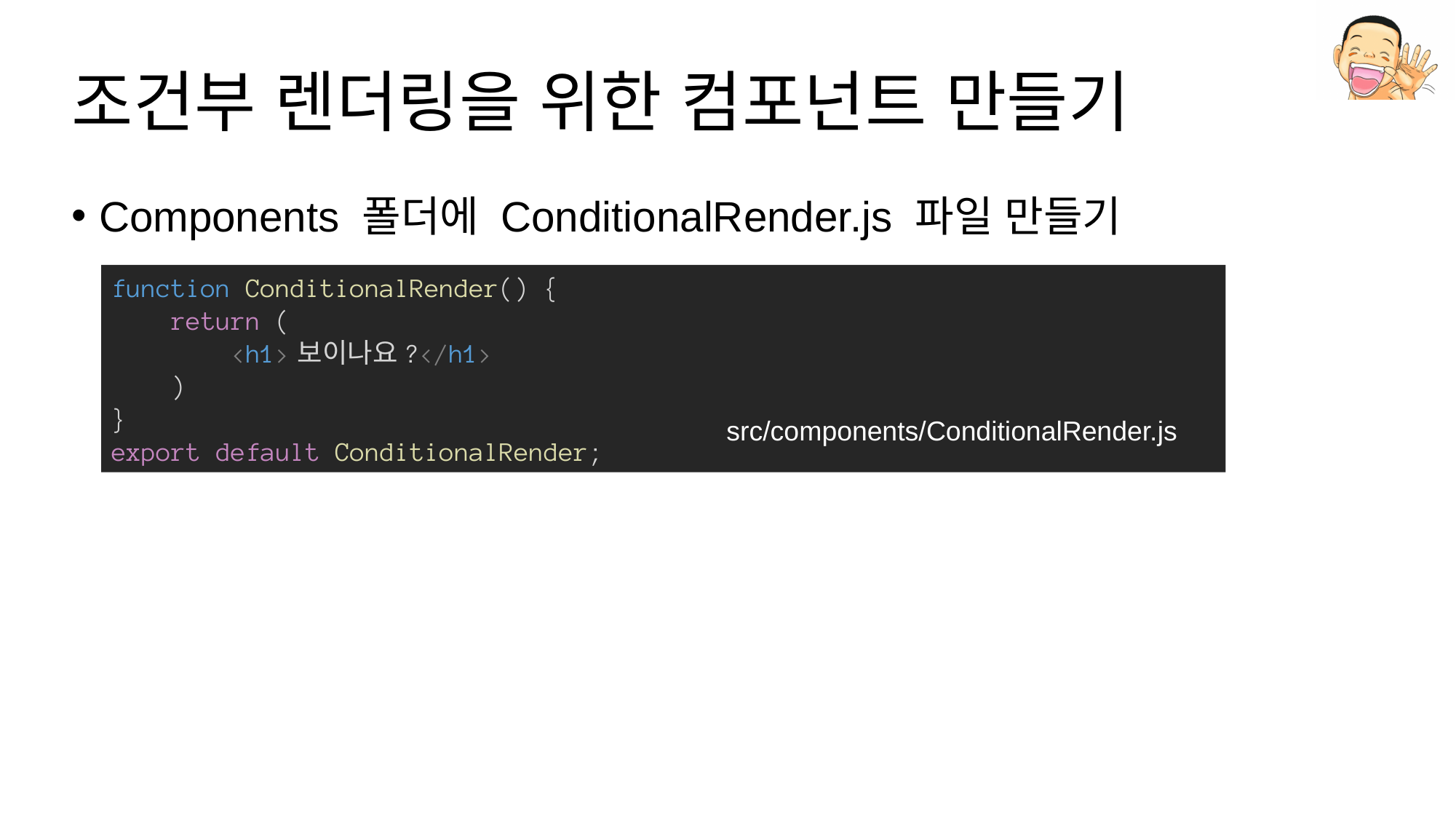

# 조건부 렌더링을 위한 컴포넌트 만들기
Components 폴더에 ConditionalRender.js 파일 만들기
function ConditionalRender() {
    return (
        <h1>보이나요?</h1>
    )
}
export default ConditionalRender;
src/components/ConditionalRender.js